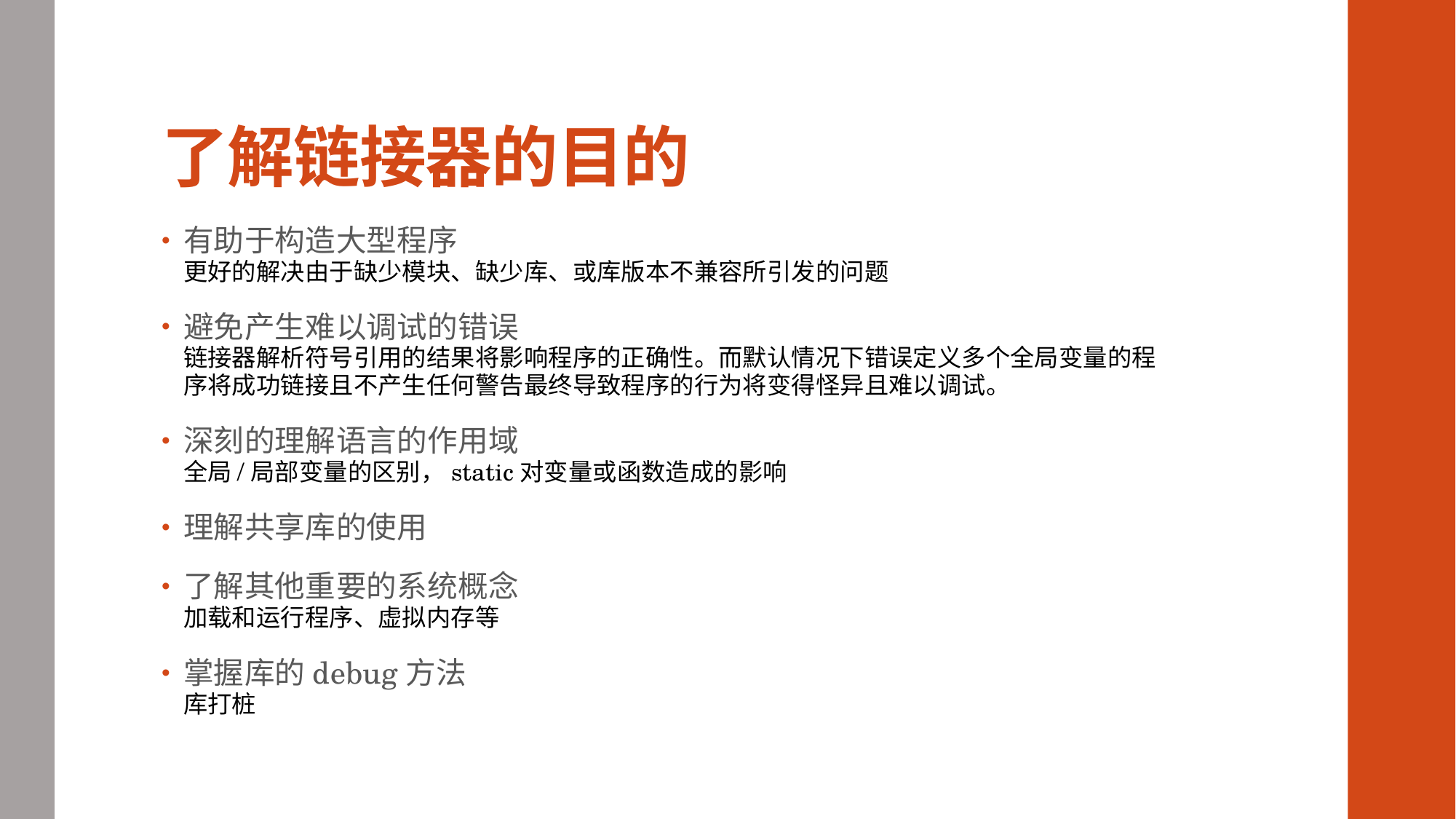

# 了解链接器的目的
有助于构造大型程序
更好的解决由于缺少模块、缺少库、或库版本不兼容所引发的问题
避免产生难以调试的错误
链接器解析符号引用的结果将影响程序的正确性。而默认情况下错误定义多个全局变量的程序将成功链接且不产生任何警告最终导致程序的行为将变得怪异且难以调试。
深刻的理解语言的作用域
全局/局部变量的区别，static对变量或函数造成的影响
理解共享库的使用
了解其他重要的系统概念
加载和运行程序、虚拟内存等
掌握库的debug方法
库打桩